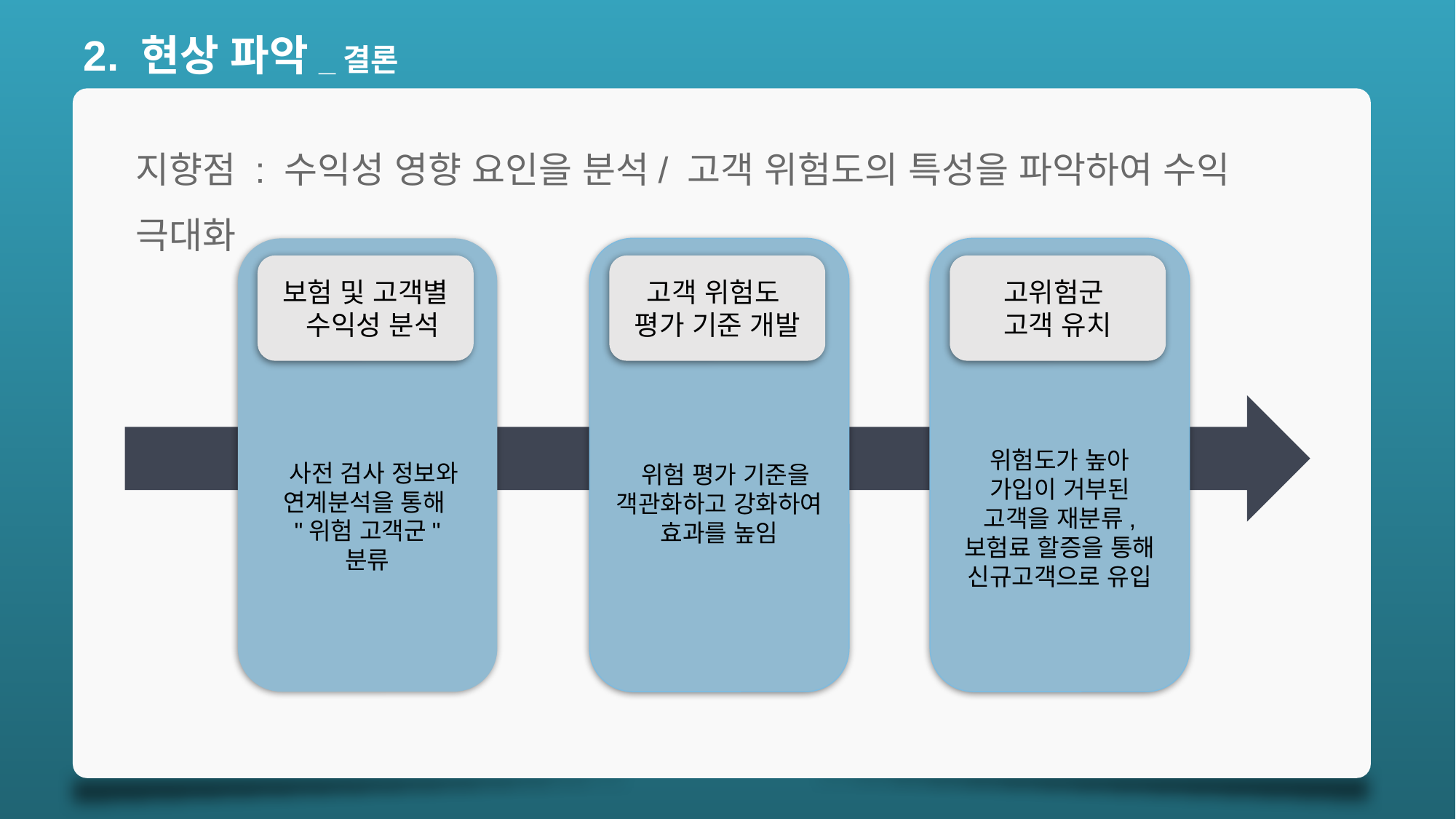

2. 현상 파악_결론
지향점 : 수익성 영향 요인을 분석/ 고객 위험도의 특성을 파악하여 수익 극대화

 사전 검사 정보와
연계분석을 통해
"위험 고객군"
분류

 위험 평가 기준을 객관화하고 강화하여
효과를 높임

위험도가 높아 가입이 거부된 고객을 재분류, 보험료 할증을 통해 신규고객으로 유입
보험 및 고객별
 수익성 분석
고객 위험도
평가 기준 개발
고위험군
고객 유치